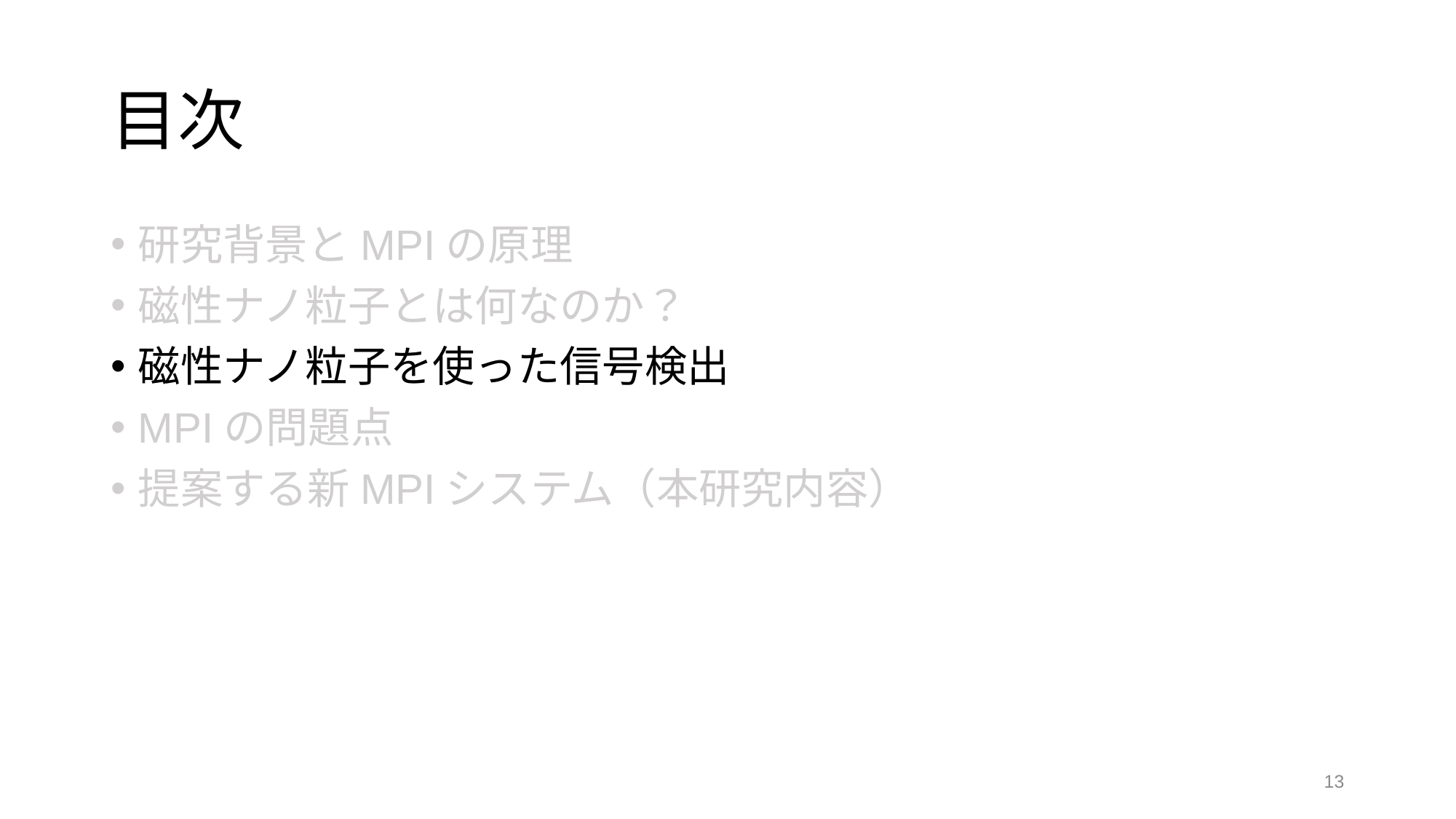

# 目次
研究背景とMPIの原理
磁性ナノ粒子とは何なのか？
磁性ナノ粒子を使った信号検出
MPIの問題点
提案する新MPIシステム（本研究内容）

13